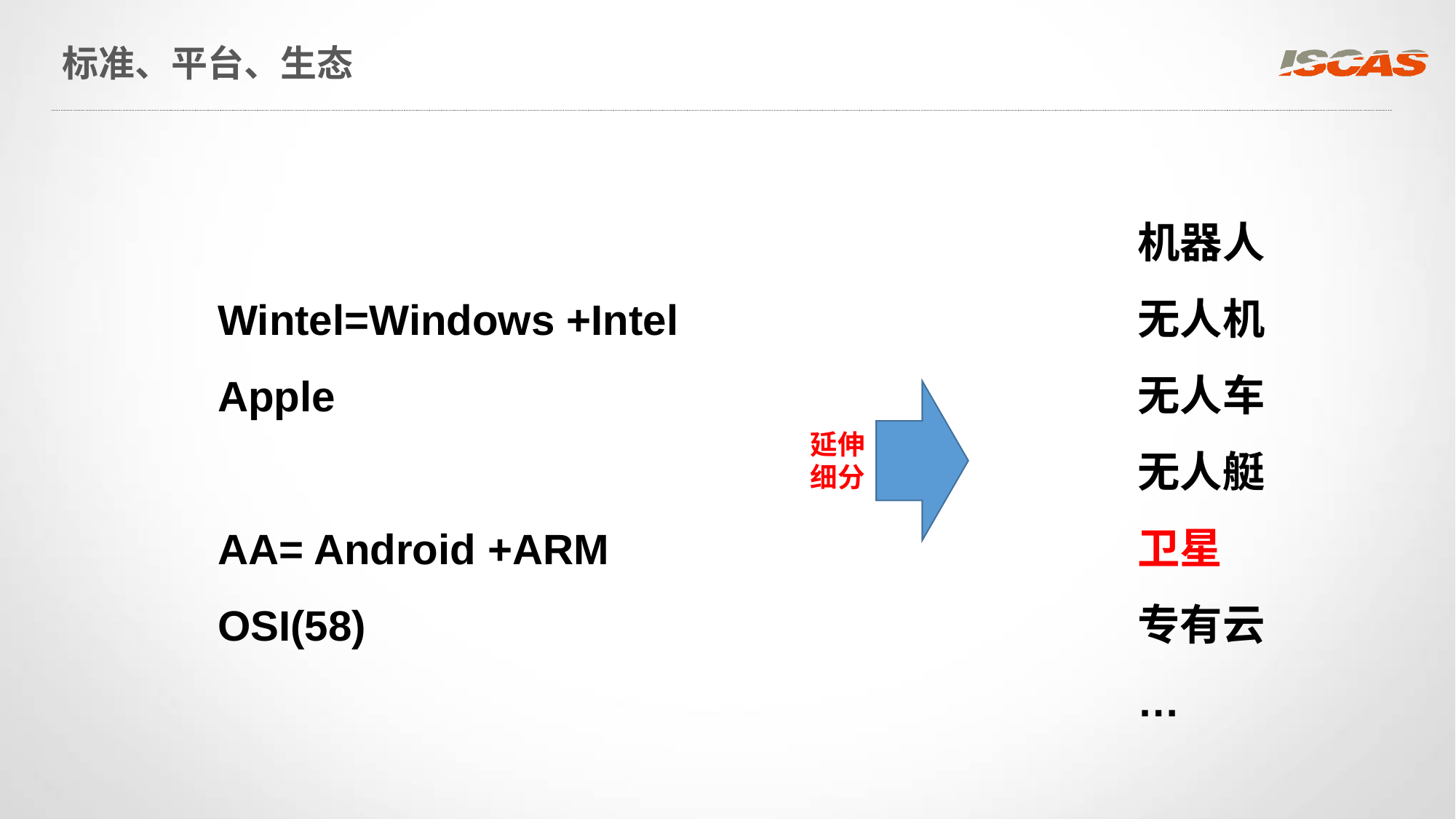

# 标准、平台、生态
机器人
无人机
无人车
无人艇
卫星
专有云
…
Wintel=Windows +Intel
Apple

AA= Android +ARM
OSI(58)

延伸
细分